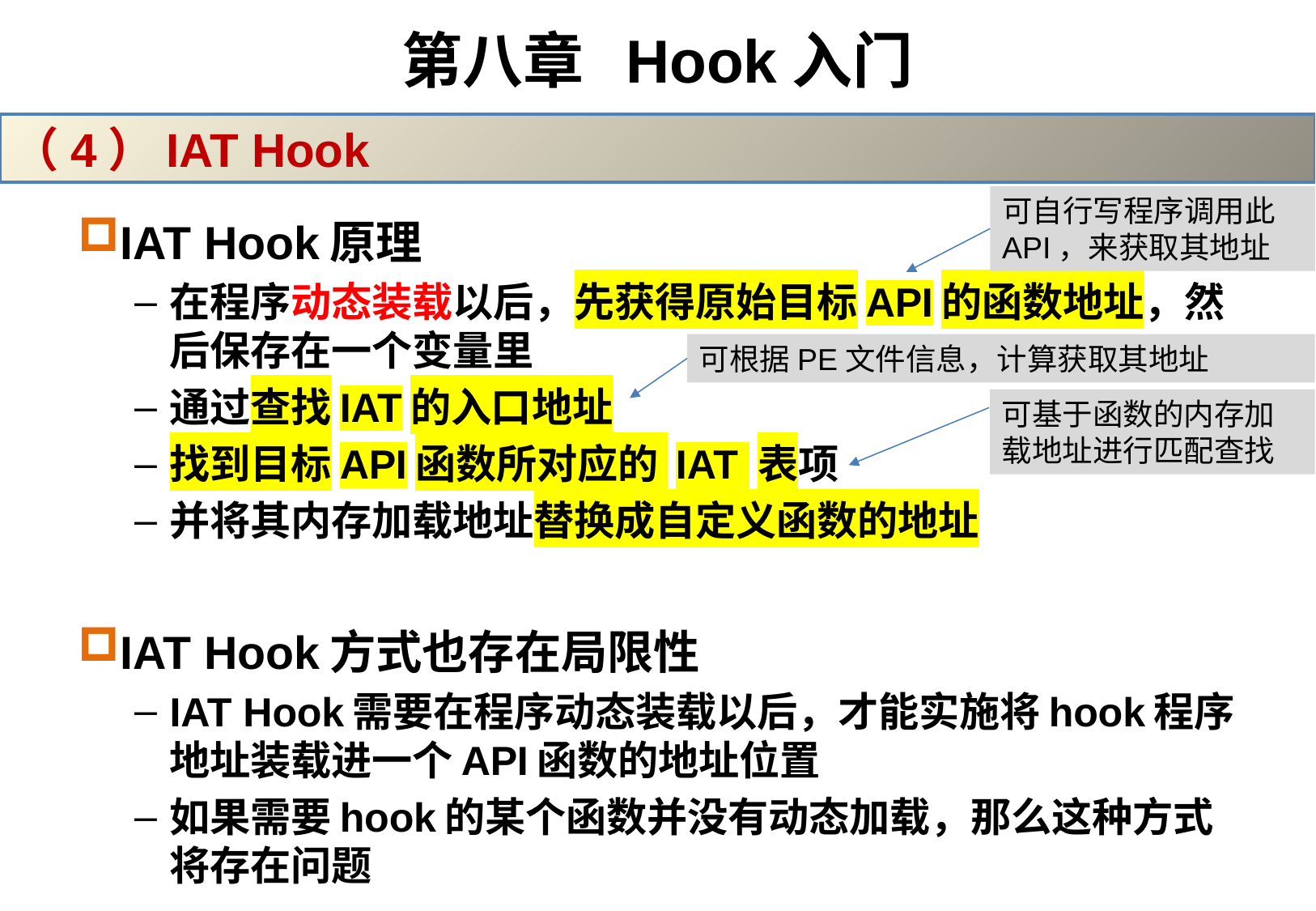

# 第八章  Hook入门
（4）IAT Hook
可自行写程序调用此API，来获取其地址
IAT Hook原理
在程序动态装载以后，先获得原始目标API的函数地址，然后保存在一个变量里
通过查找IAT的入口地址
找到目标API函数所对应的 IAT 表项
并将其内存加载地址替换成自定义函数的地址

IAT Hook方式也存在局限性
IAT Hook需要在程序动态装载以后，才能实施将hook程序地址装载进一个API函数的地址位置
如果需要hook的某个函数并没有动态加载，那么这种方式将存在问题
可根据PE文件信息，计算获取其地址
可基于函数的内存加载地址进行匹配查找